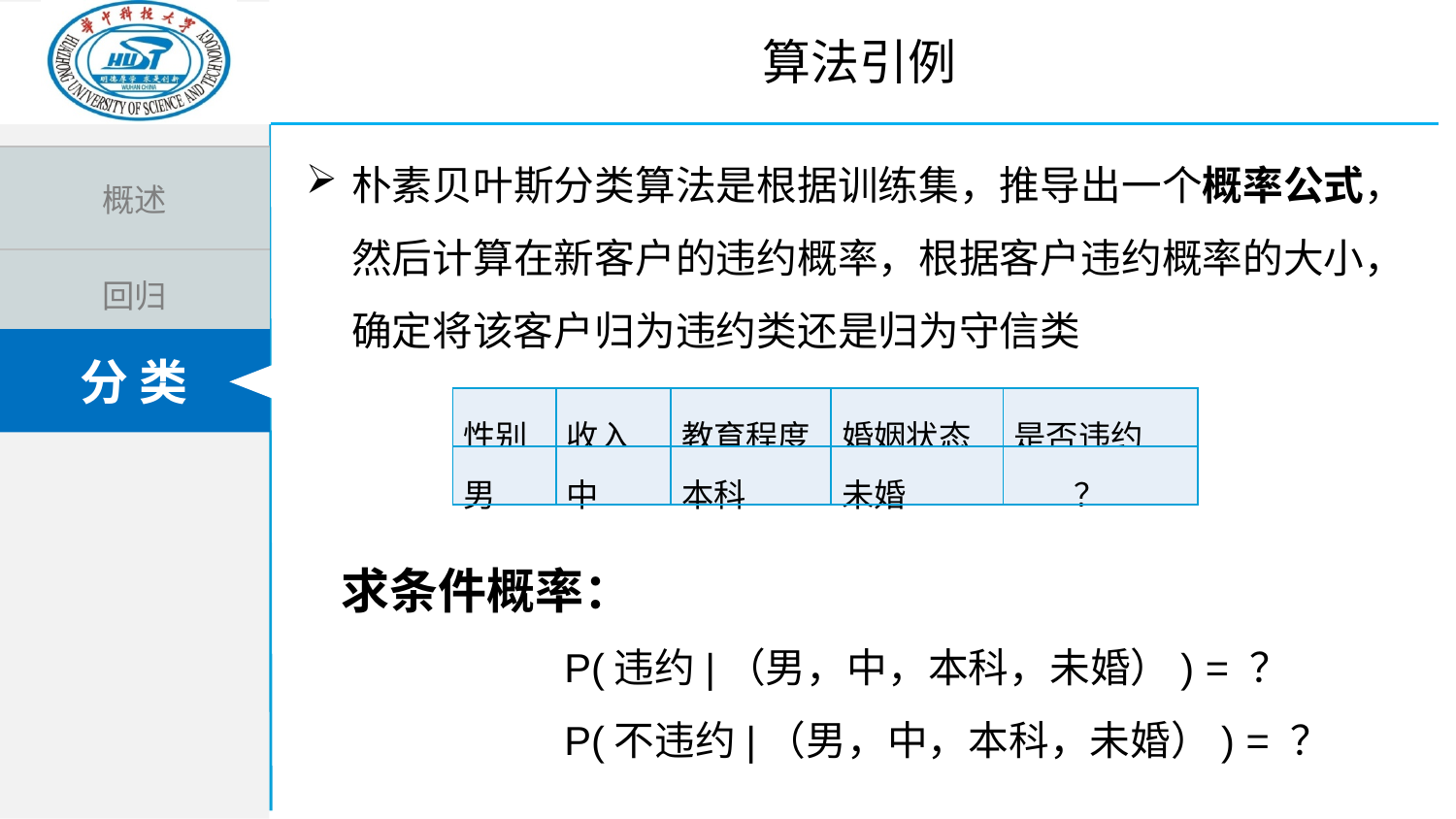

算法引例
朴素贝叶斯分类算法是根据训练集，推导出一个概率公式，然后计算在新客户的违约概率，根据客户违约概率的大小，确定将该客户归为违约类还是归为守信类
| 性别 | 收入 | 教育程度 | 婚姻状态 | 是否违约 |
| --- | --- | --- | --- | --- |
| 男 | 中 | 本科 | 未婚 | ？ |
求条件概率：
                    P(违约|（男，中，本科，未婚）) = ？
                    P(不违约|（男，中，本科，未婚）) = ？